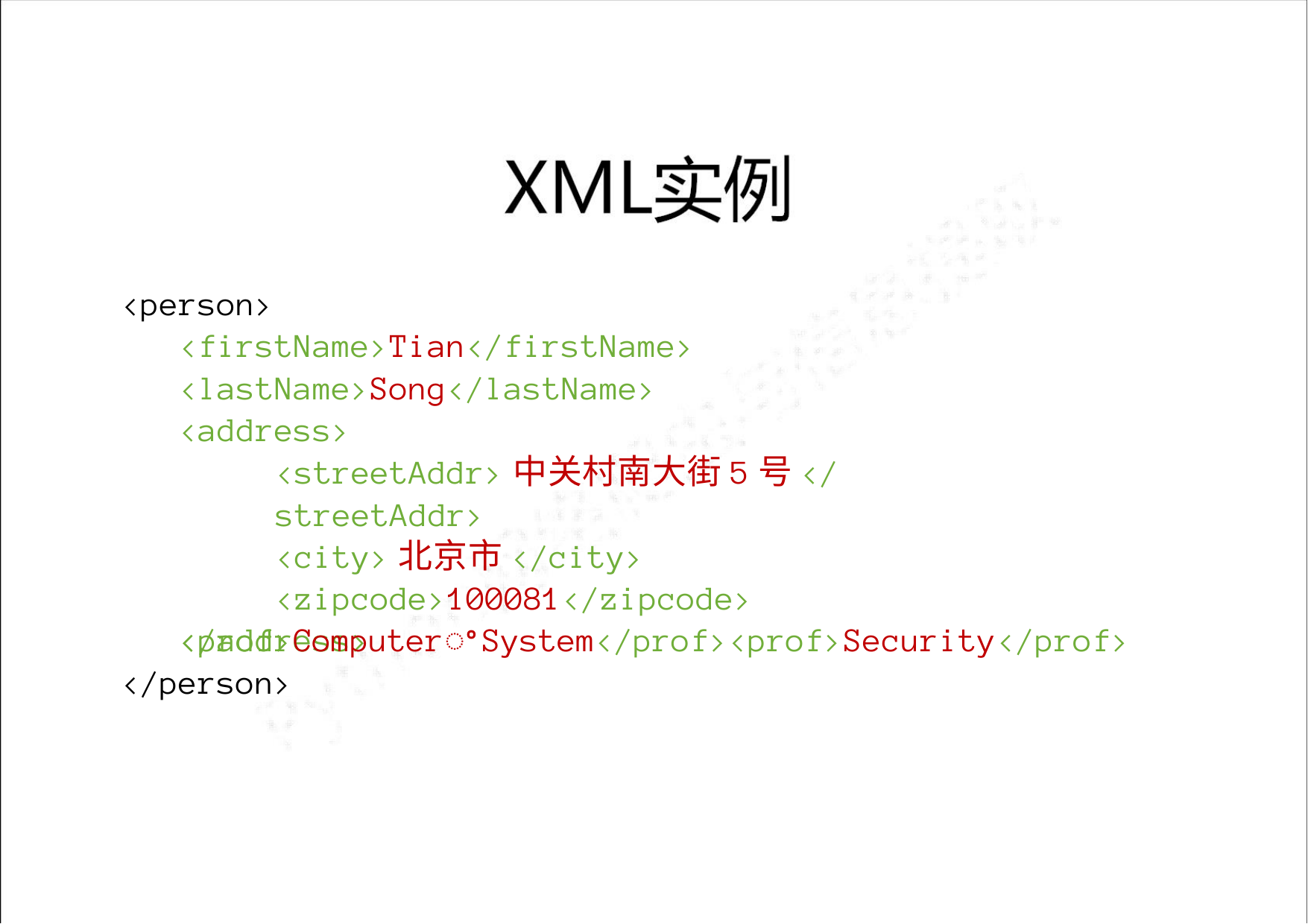

<person>
<firstName>Tian</firstName>
<lastName>Song</lastName>
<address>
<streetAddr>中关村南大街5号</streetAddr>
<city>北京市</city>
<zipcode>100081</zipcode>
</address>
<prof>ComputerꢀSystem</prof><prof>Security</prof>
</person>